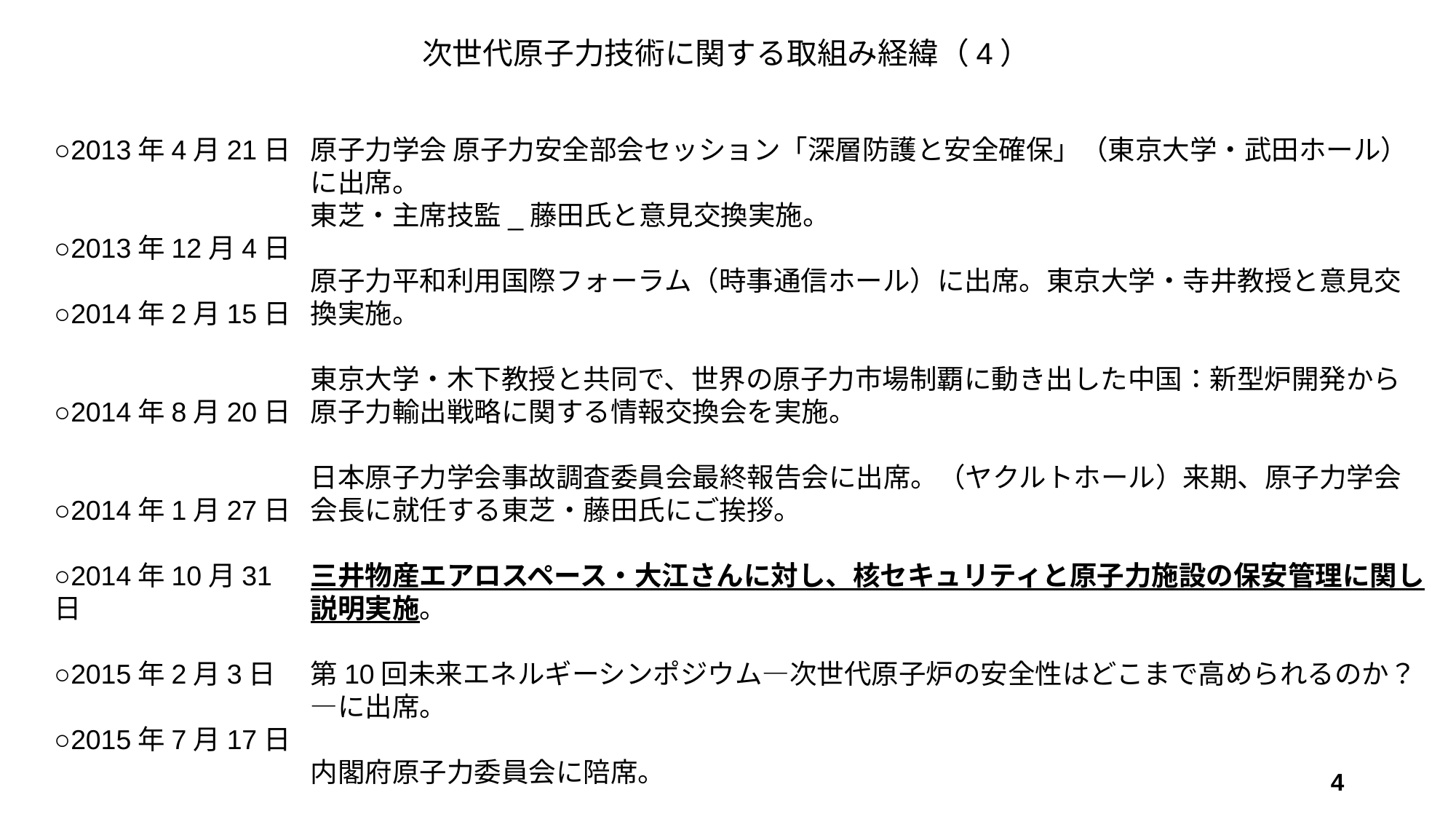

次世代原子力技術に関する取組み経緯（4）
○2013年4月21日

○2013年12月4日

○2014年2月15日

○2014年8月20日

○2014年1月27日

○2014年10月31日

○2015年2月3日

○2015年7月17日
原子力学会 原子力安全部会セッション「深層防護と安全確保」（東京大学・武田ホール）に出席。
東芝・主席技監_藤田氏と意見交換実施。

原子力平和利用国際フォーラム（時事通信ホール）に出席。東京大学・寺井教授と意見交換実施。

東京大学・木下教授と共同で、世界の原子力市場制覇に動き出した中国：新型炉開発から原子力輸出戦略に関する情報交換会を実施。

日本原子力学会事故調査委員会最終報告会に出席。（ヤクルトホール）来期、原子力学会会長に就任する東芝・藤田氏にご挨拶。

三井物産エアロスペース・大江さんに対し、核セキュリティと原子力施設の保安管理に関し説明実施。

第10回未来エネルギーシンポジウム―次世代原子炉の安全性はどこまで高められるのか？―に出席。

内閣府原子力委員会に陪席。

三菱原子燃料・清水氏の「原子力発電炉(PWR)燃料の設計と製造」研究会に出席。
4